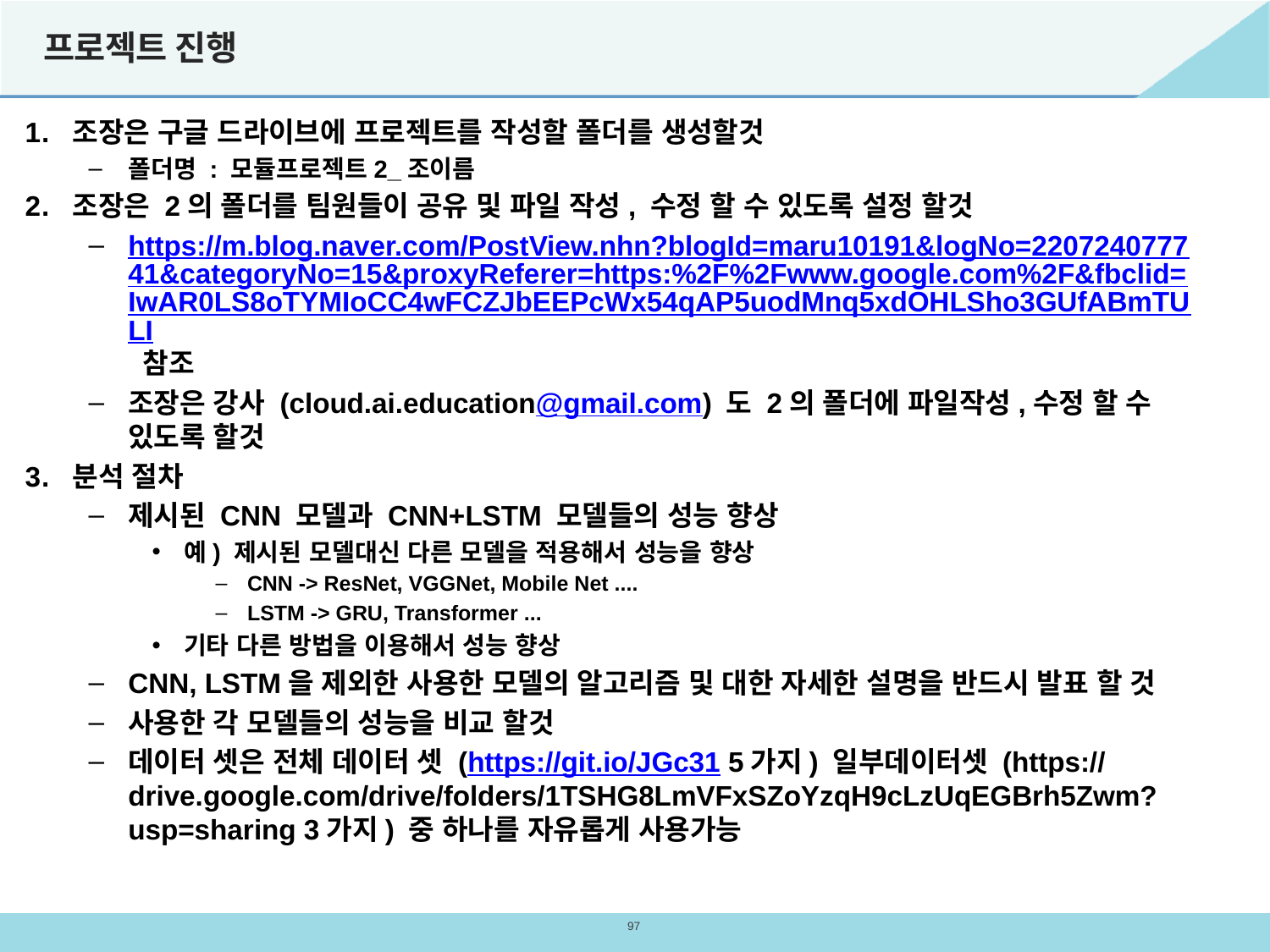

# 프로젝트 진행
조장은 구글 드라이브에 프로젝트를 작성할 폴더를 생성할것
폴더명 : 모듈프로젝트2_조이름
조장은 2의 폴더를 팀원들이 공유 및 파일 작성, 수정 할 수 있도록 설정 할것
https://m.blog.naver.com/PostView.nhn?blogId=maru10191&logNo=220724077741&categoryNo=15&proxyReferer=https:%2F%2Fwww.google.com%2F&fbclid=IwAR0LS8oTYMIoCC4wFCZJbEEPcWx54qAP5uodMnq5xdOHLSho3GUfABmTULI 참조
조장은 강사 (cloud.ai.education@gmail.com) 도 2의 폴더에 파일작성,수정 할 수 있도록 할것
분석 절차
제시된 CNN 모델과 CNN+LSTM 모델들의 성능 향상
예) 제시된 모델대신 다른 모델을 적용해서 성능을 향상
CNN -> ResNet, VGGNet, Mobile Net ....
LSTM -> GRU, Transformer ...
기타 다른 방법을 이용해서 성능 향상
CNN, LSTM을 제외한 사용한 모델의 알고리즘 및 대한 자세한 설명을 반드시 발표 할 것
사용한 각 모델들의 성능을 비교 할것
데이터 셋은 전체 데이터 셋 (https://git.io/JGc31 5가지) 일부데이터셋 (https://drive.google.com/drive/folders/1TSHG8LmVFxSZoYzqH9cLzUqEGBrh5Zwm?usp=sharing 3가지) 중 하나를 자유롭게 사용가능